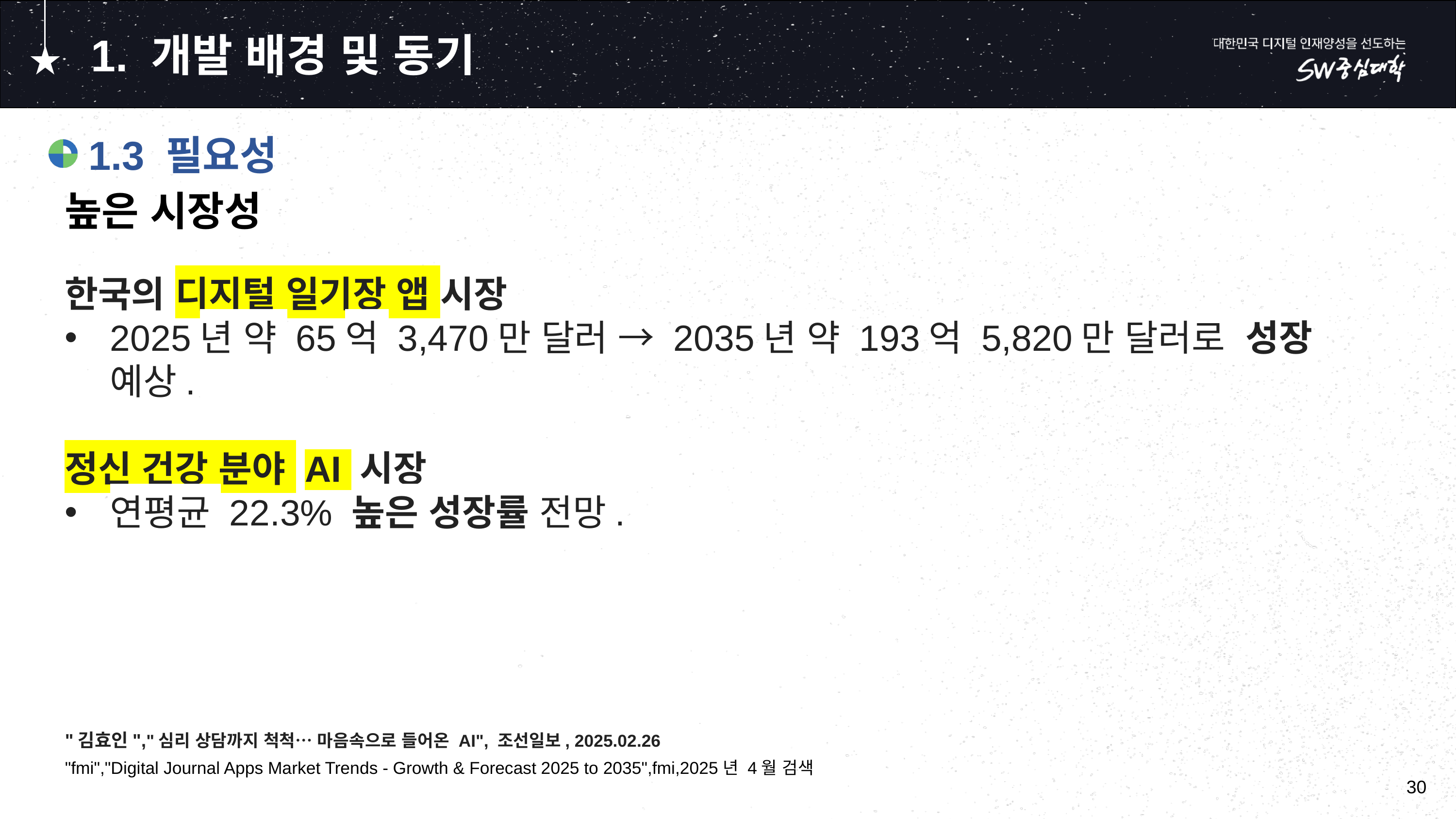

# 1. 개발 배경 및 동기
 1.3 필요성
높은 시장성
한국의 디지털 일기장 앱 시장
2025년 약 65억 3,470만 달러 → 2035년 약 193억 5,820만 달러로  성장 예상.

정신 건강 분야 AI 시장
연평균 22.3% 높은 성장률 전망.

"김효인","심리 상담까지 척척… 마음속으로 들어온 AI", 조선일보, 2025.02.26
"fmi","Digital Journal Apps Market Trends - Growth & Forecast 2025 to 2035",fmi,2025년 4월 검색